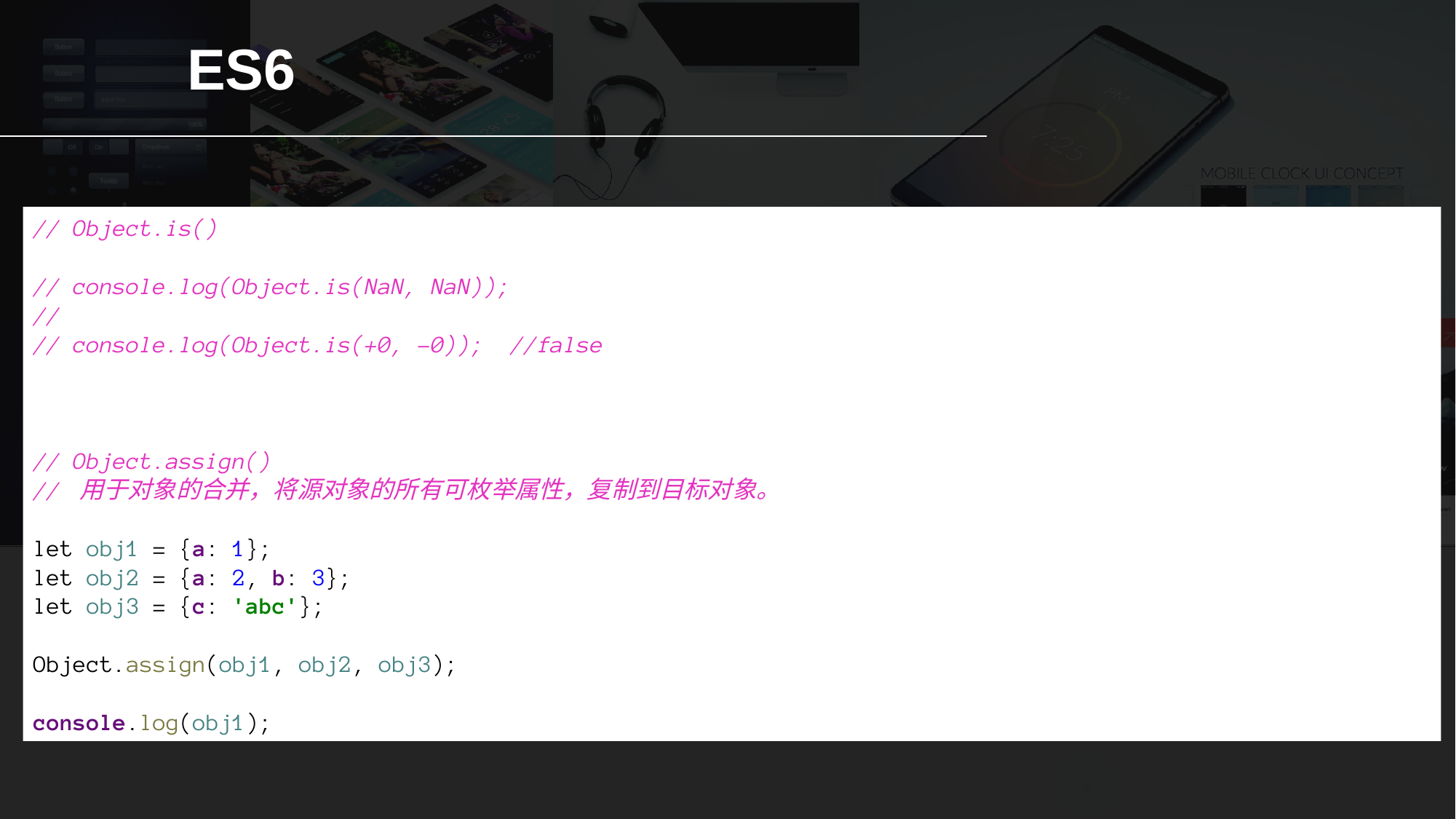

ES6

// Object.is()
// console.log(Object.is(NaN, NaN));
//
// console.log(Object.is(+0, -0));  //false
// Object.assign()
// 用于对象的合并，将源对象的所有可枚举属性，复制到目标对象。
let obj1 = {a: 1};
let obj2 = {a: 2, b: 3};
let obj3 = {c: 'abc'};
Object.assign(obj1, obj2, obj3);
console.log(obj1);